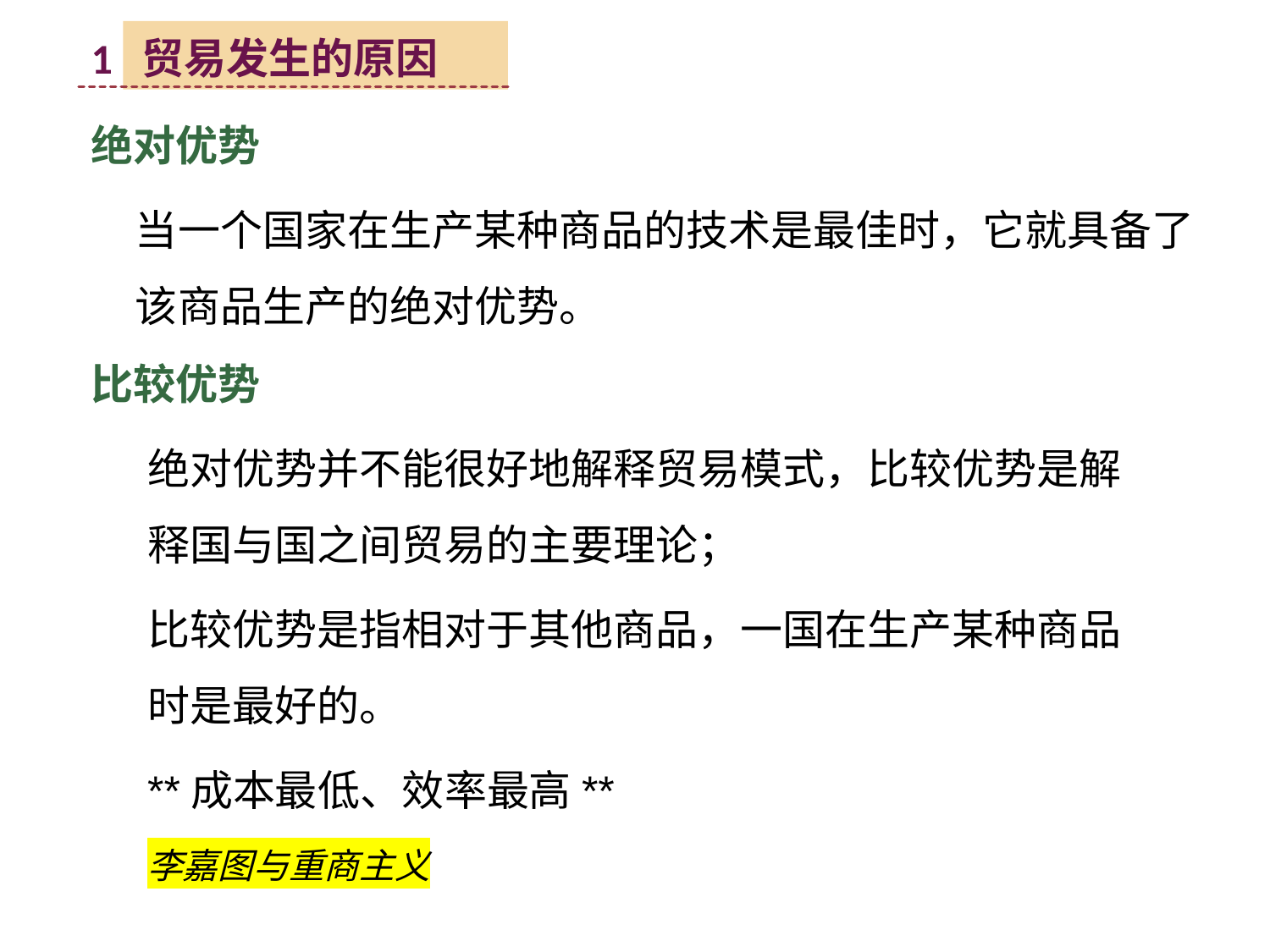

1  贸易发生的原因

绝对优势
当一个国家在生产某种商品的技术是最佳时，它就具备了该商品生产的绝对优势。
比较优势
绝对优势并不能很好地解释贸易模式，比较优势是解释国与国之间贸易的主要理论；
比较优势是指相对于其他商品，一国在生产某种商品时是最好的。
**成本最低、效率最高**
李嘉图与重商主义